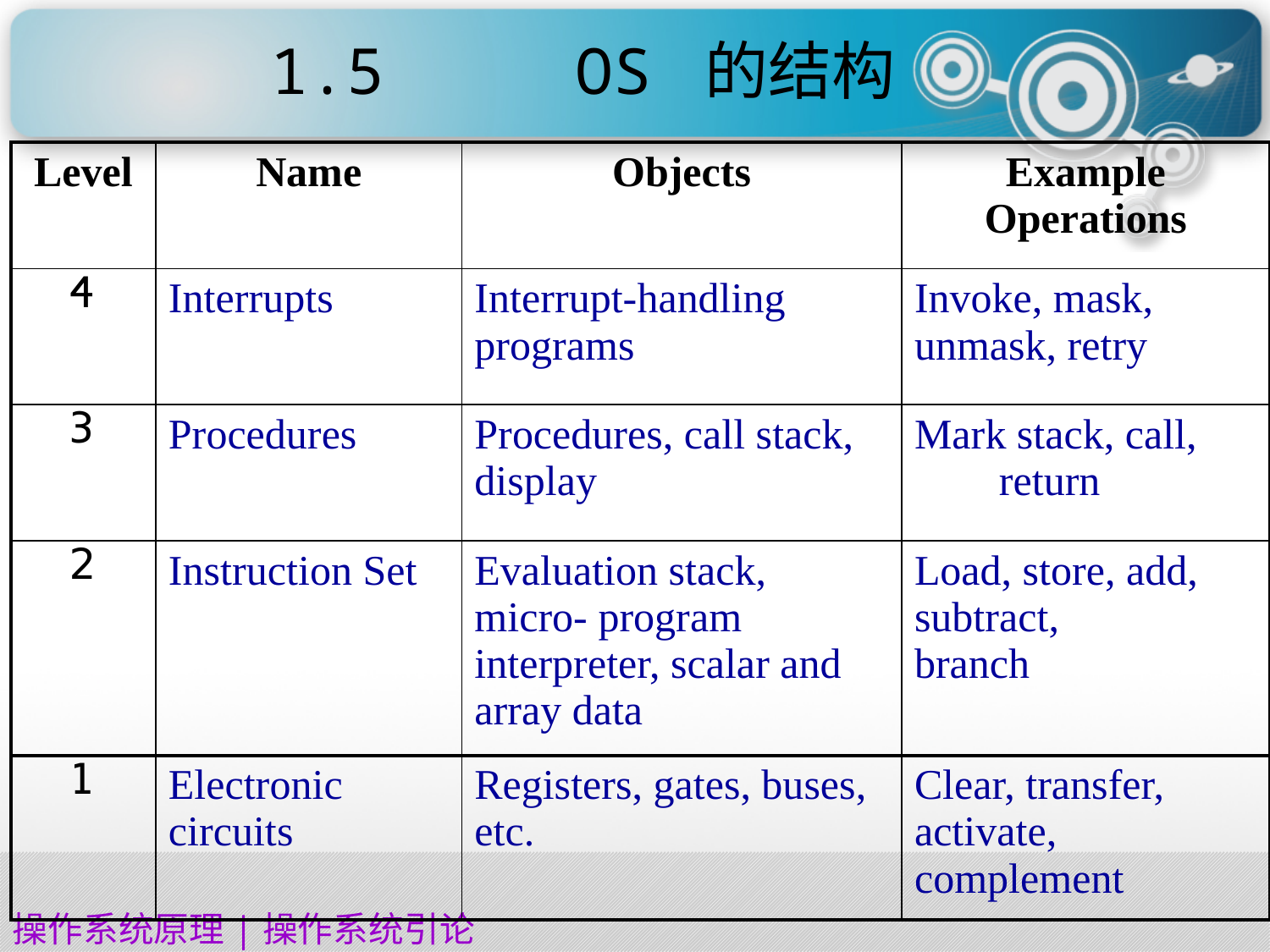

1.5     OS 的结构
| Level | Name | Objects | Example Operations |
| --- | --- | --- | --- |
| 4 | Interrupts | Interrupt-handling programs | Invoke, mask, unmask, retry |
| 3 | Procedures | Procedures, call stack, display | Mark stack, call, return |
| 2 | Instruction Set | Evaluation stack, micro- program interpreter, scalar and array data | Load, store, add, subtract, branch |
| 1 | Electronic circuits | Registers, gates, buses, etc. | Clear, transfer, activate, complement |
操作系统原理|操作系统引论